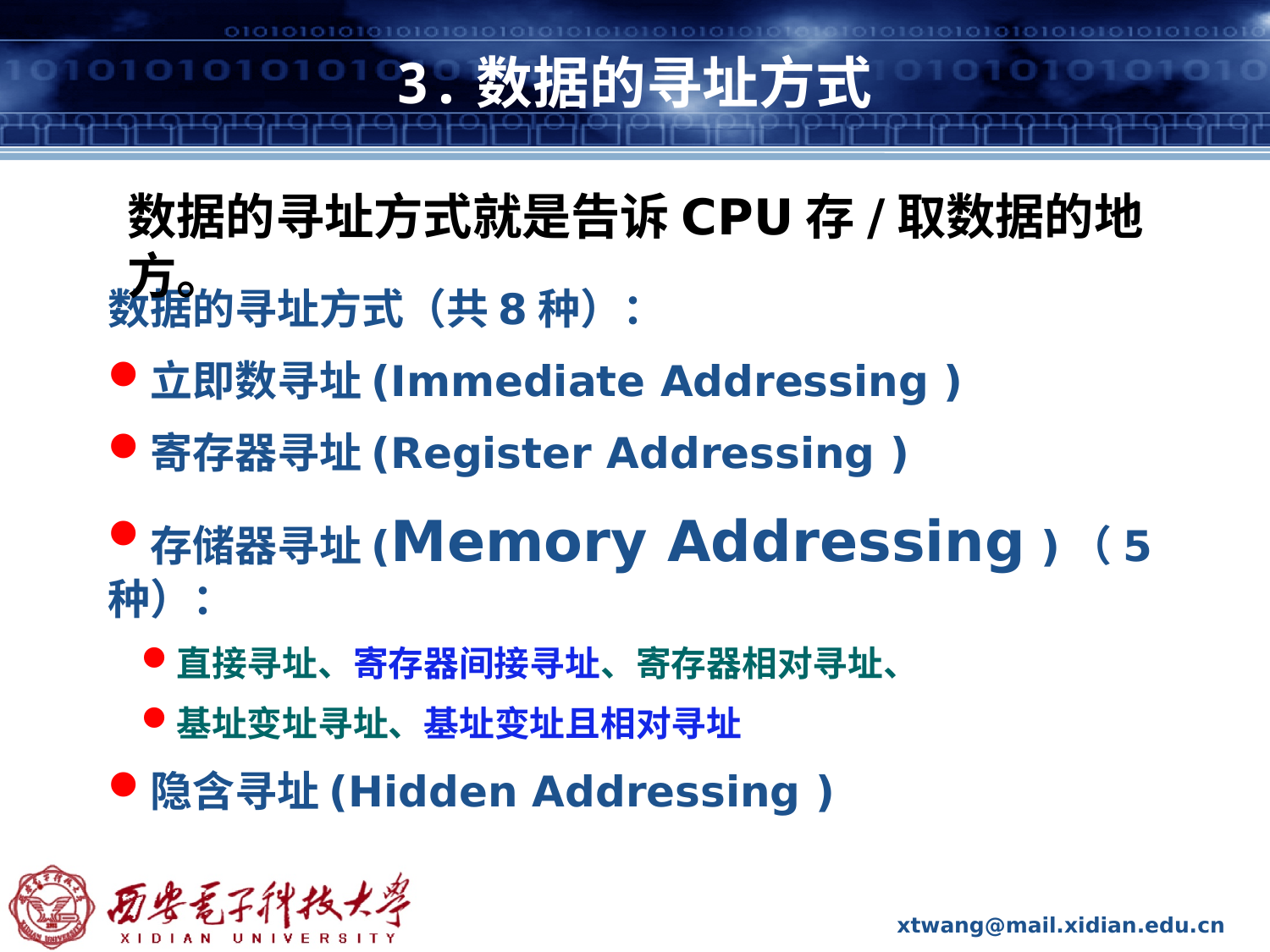

# 3.数据的寻址方式
数据的寻址方式就是告诉CPU存/取数据的地方。
数据的寻址方式（共8种）：
立即数寻址(Immediate Addressing )
寄存器寻址(Register Addressing )
存储器寻址(Memory Addressing )（5种）：
直接寻址、寄存器间接寻址、寄存器相对寻址、
基址变址寻址、基址变址且相对寻址
隐含寻址(Hidden Addressing )